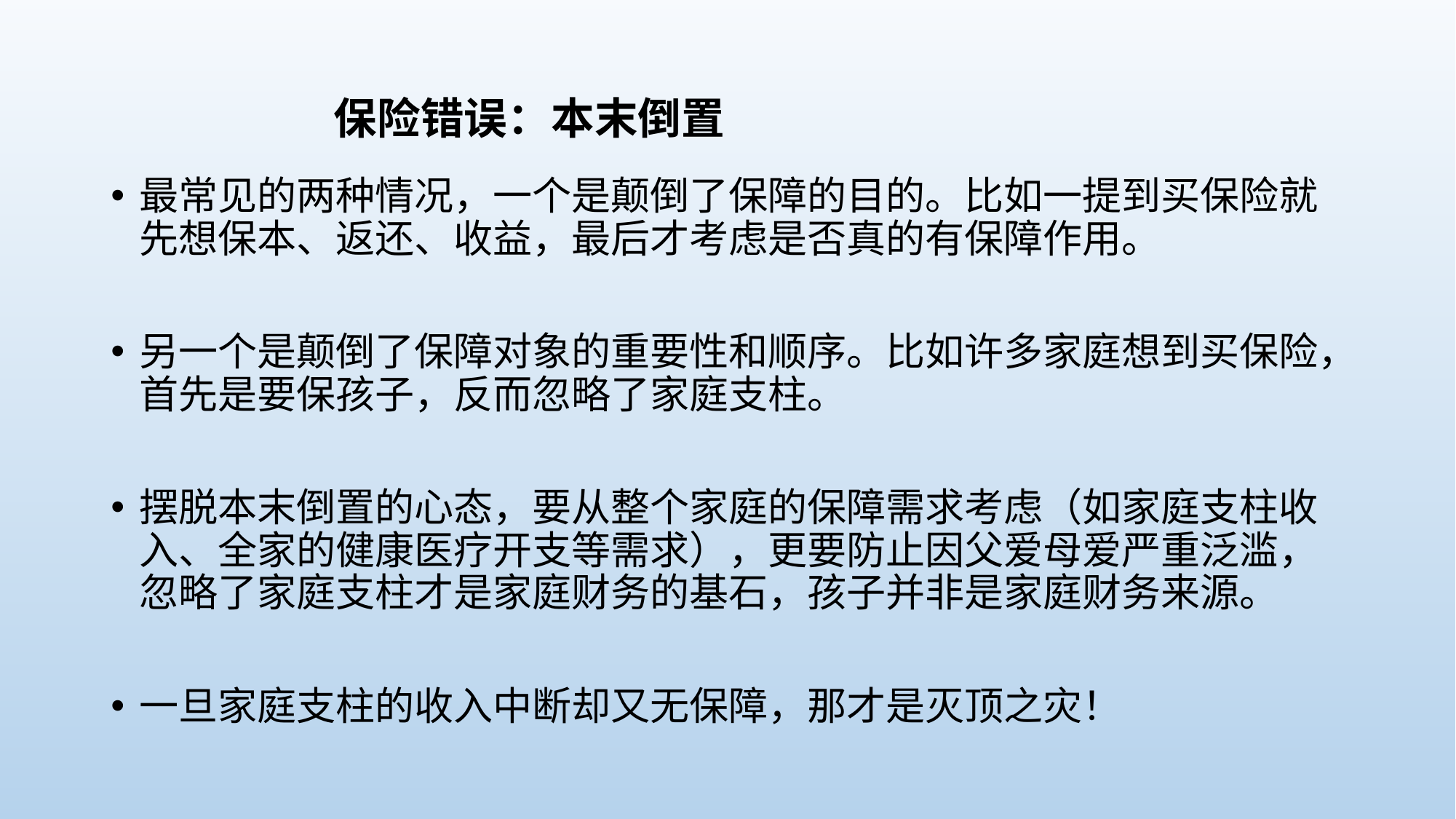

# 保险错误：本末倒置
最常见的两种情况，一个是颠倒了保障的目的。比如一提到买保险就先想保本、返还、收益，最后才考虑是否真的有保障作用。

另一个是颠倒了保障对象的重要性和顺序。比如许多家庭想到买保险，首先是要保孩子，反而忽略了家庭支柱。

摆脱本末倒置的心态，要从整个家庭的保障需求考虑（如家庭支柱收入、全家的健康医疗开支等需求），更要防止因父爱母爱严重泛滥，忽略了家庭支柱才是家庭财务的基石，孩子并非是家庭财务来源。

一旦家庭支柱的收入中断却又无保障，那才是灭顶之灾！